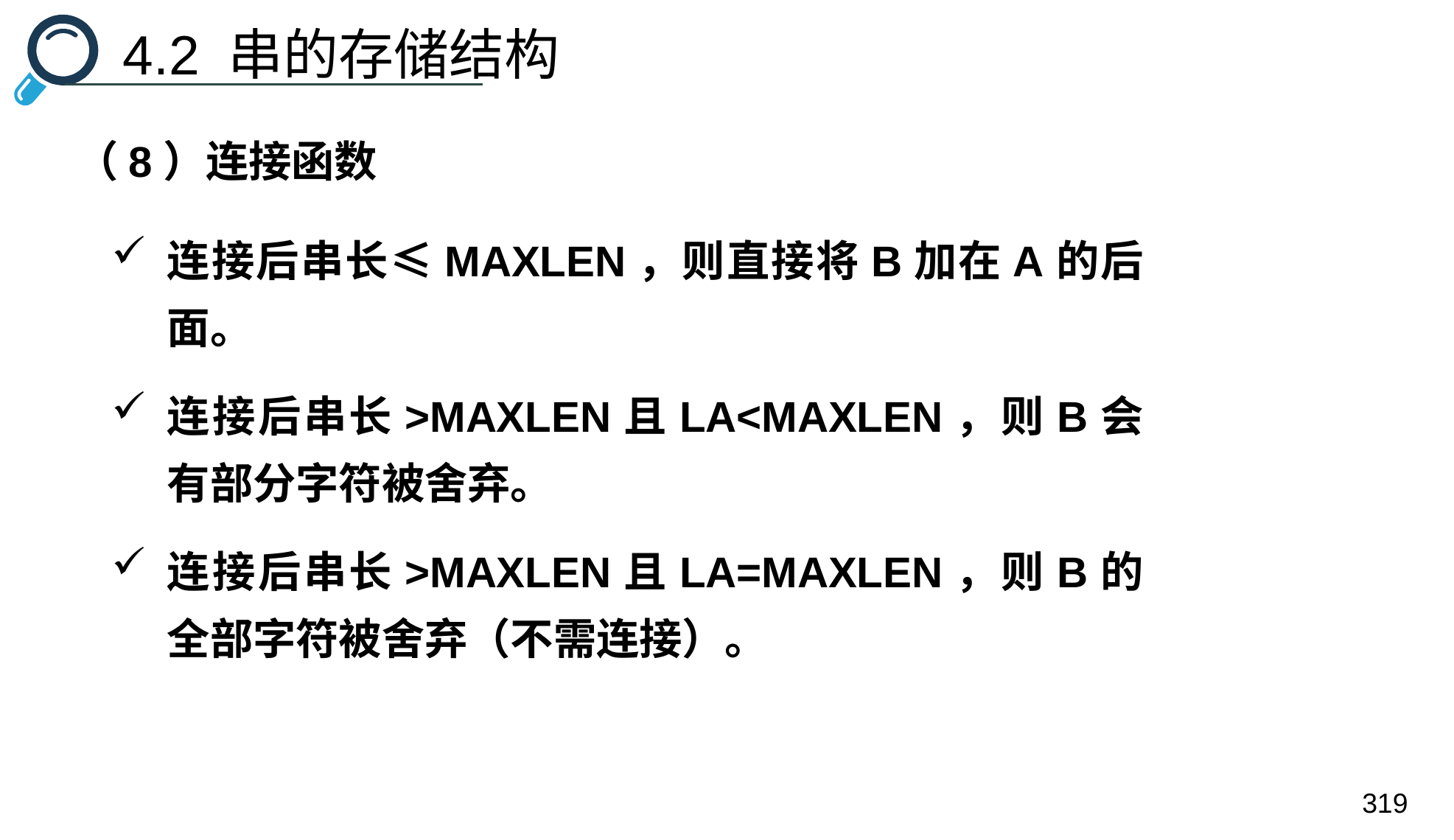

4.2 串的存储结构
（8）连接函数
连接后串长≤MAXLEN，则直接将B加在A的后面。
连接后串长>MAXLEN且LA<MAXLEN，则B会有部分字符被舍弃。
连接后串长>MAXLEN且LA=MAXLEN，则B的全部字符被舍弃（不需连接）。
319